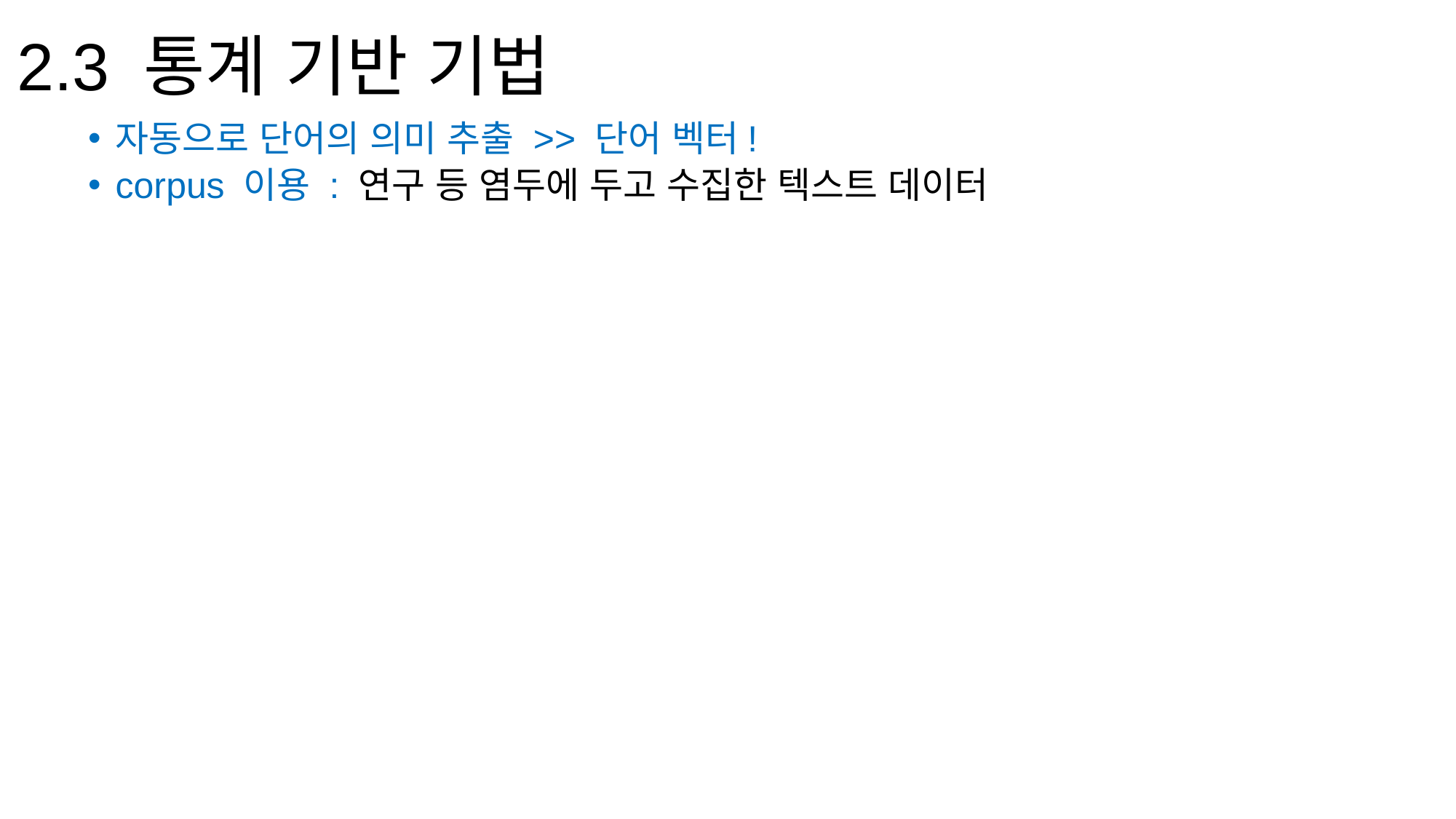

# 2.3 통계 기반 기법
자동으로 단어의 의미 추출 >> 단어 벡터!
corpus 이용 : 연구 등 염두에 두고 수집한 텍스트 데이터